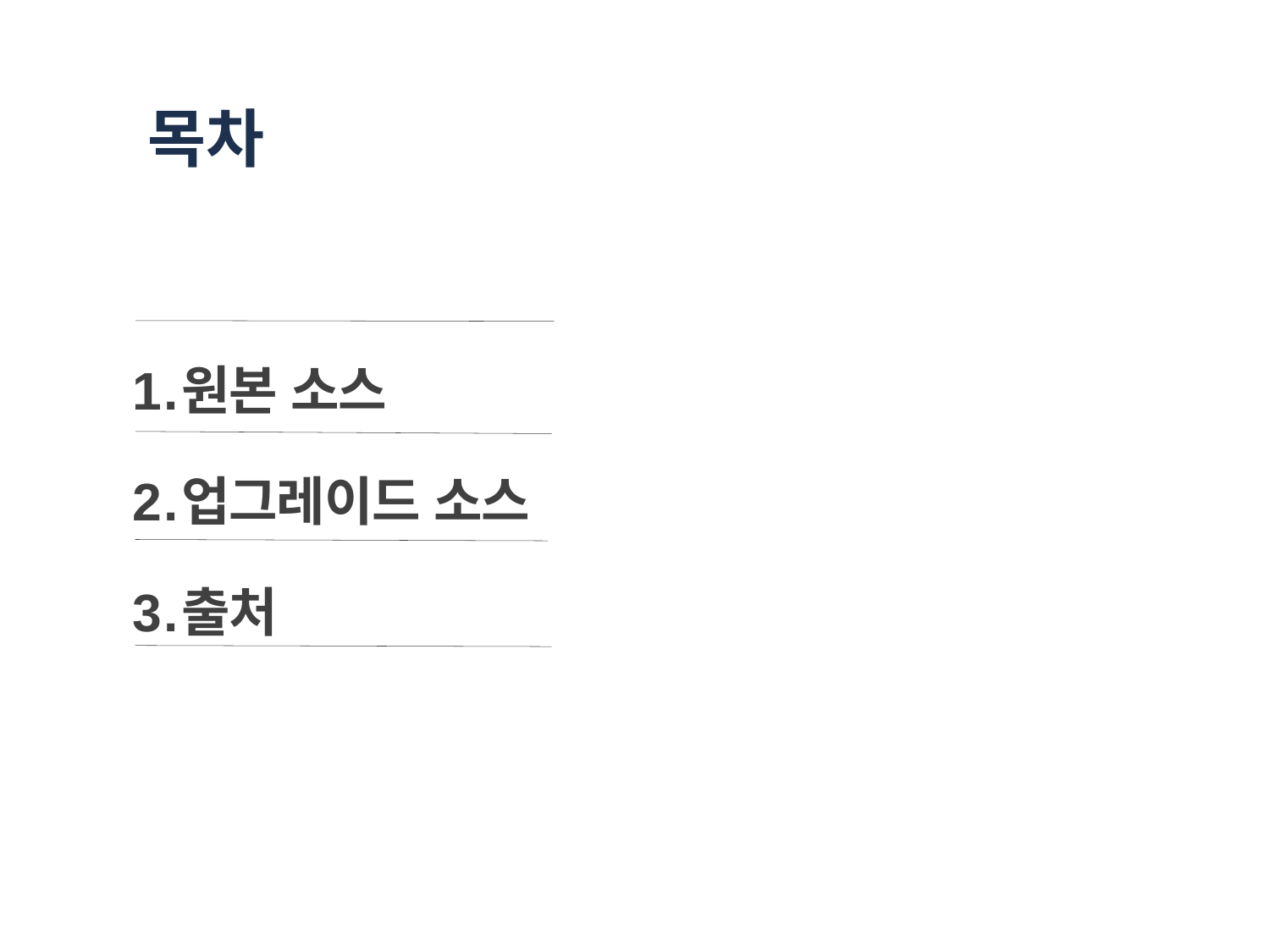

# 목차
원본 소스
업그레이드 소스
출처